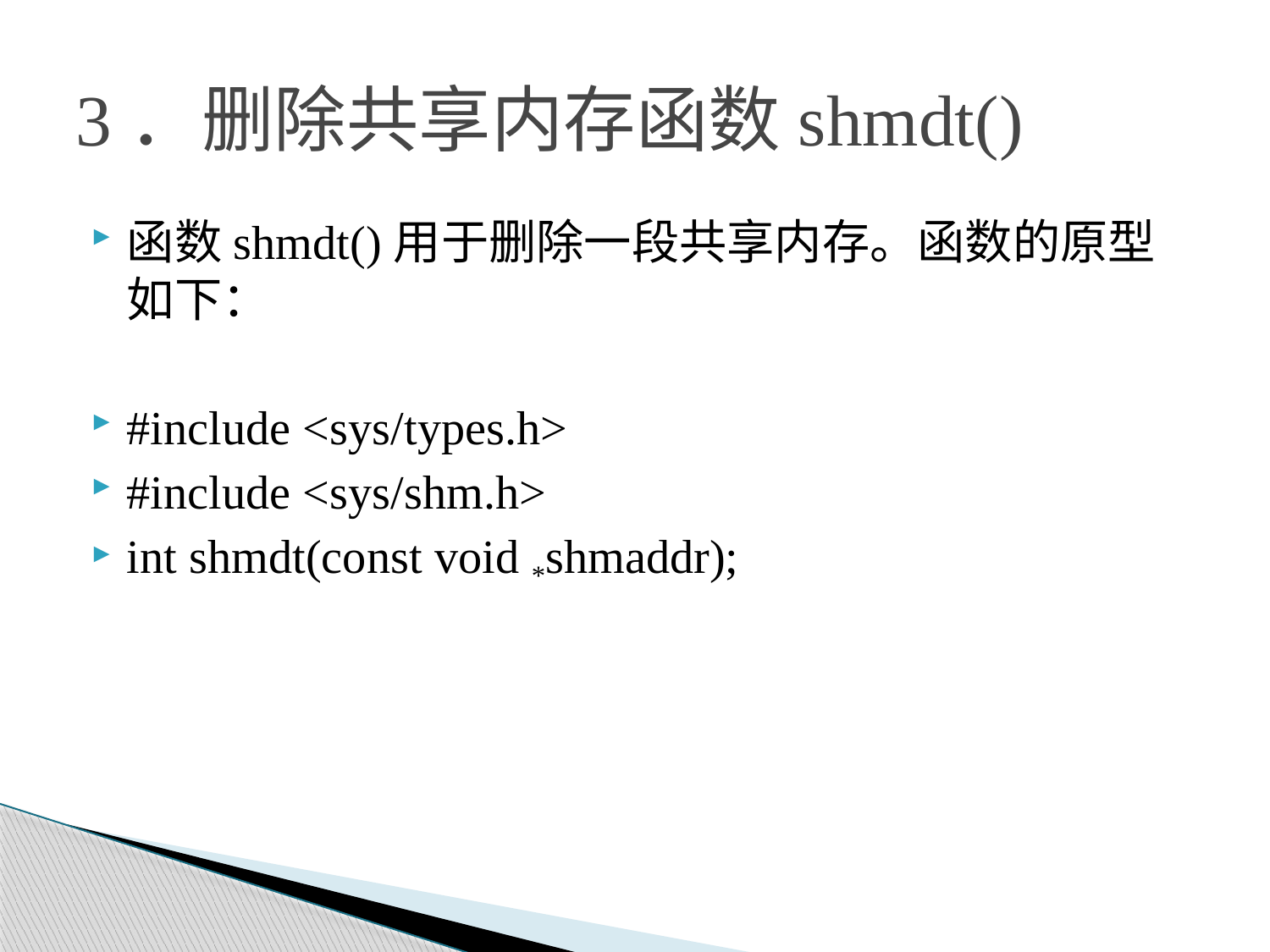

# 3．删除共享内存函数shmdt()
函数shmdt()用于删除一段共享内存。函数的原型如下：

#include <sys/types.h>
#include <sys/shm.h>
int shmdt(const void *shmaddr);